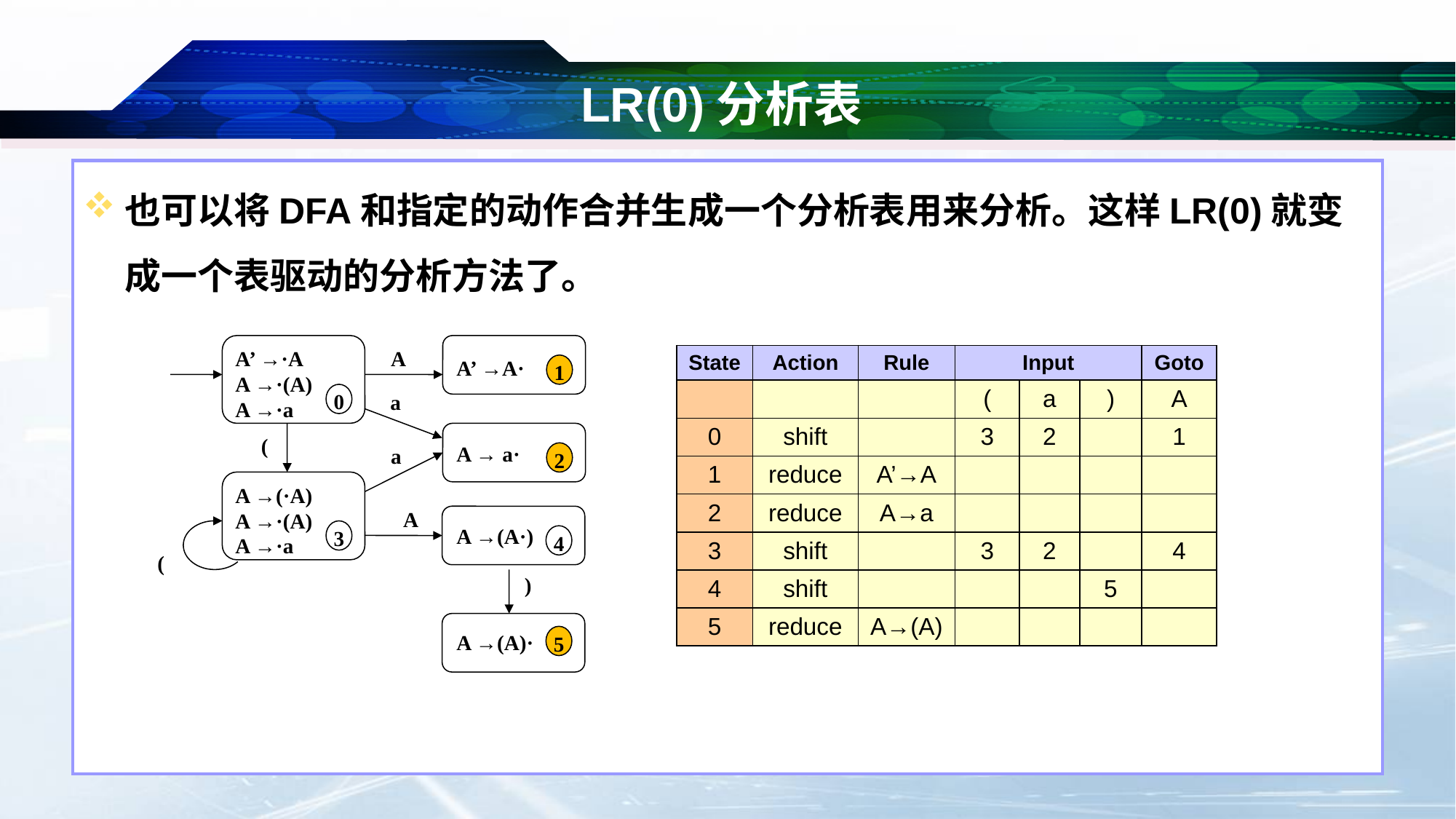

# LR(0)分析表
也可以将DFA和指定的动作合并生成一个分析表用来分析。这样LR(0)就变成一个表驱动的分析方法了。

A’ →·A
A →·(A)
A →·a

A

A’ →A·
1

0
a

(
A → a·
a

2

A →(·A)
A →·(A)
A →·a

A

3
A →(A·)
4

(

)

5
A →(A)·

| State | Action | Rule | Input |  |  | Goto |
| --- | --- | --- | --- | --- | --- | --- |
|  |  |  | ( | a | ) | A |
| 0 | shift |  | 3 | 2 |  | 1 |
| 1 | reduce | A’→A |  |  |  |  |
| 2 | reduce | A→a |  |  |  |  |
| 3 | shift |  | 3 | 2 |  | 4 |
| 4 | shift |  |  |  | 5 |  |
| 5 | reduce | A→(A) |  |  |  |  |